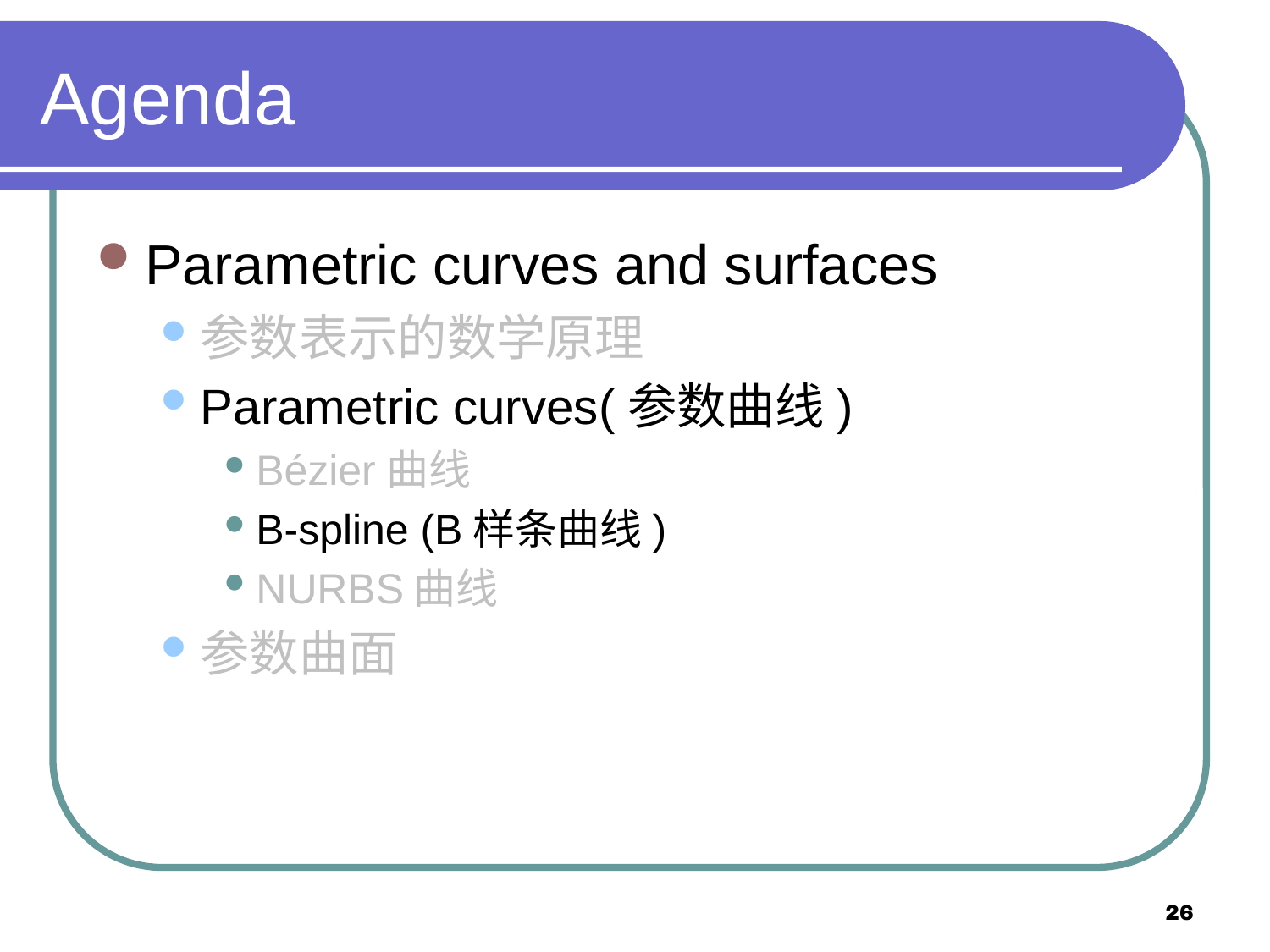

# Agenda
Parametric curves and surfaces
参数表示的数学原理
Parametric curves(参数曲线)
Bézier曲线
B-spline (B样条曲线)
NURBS曲线
参数曲面
26